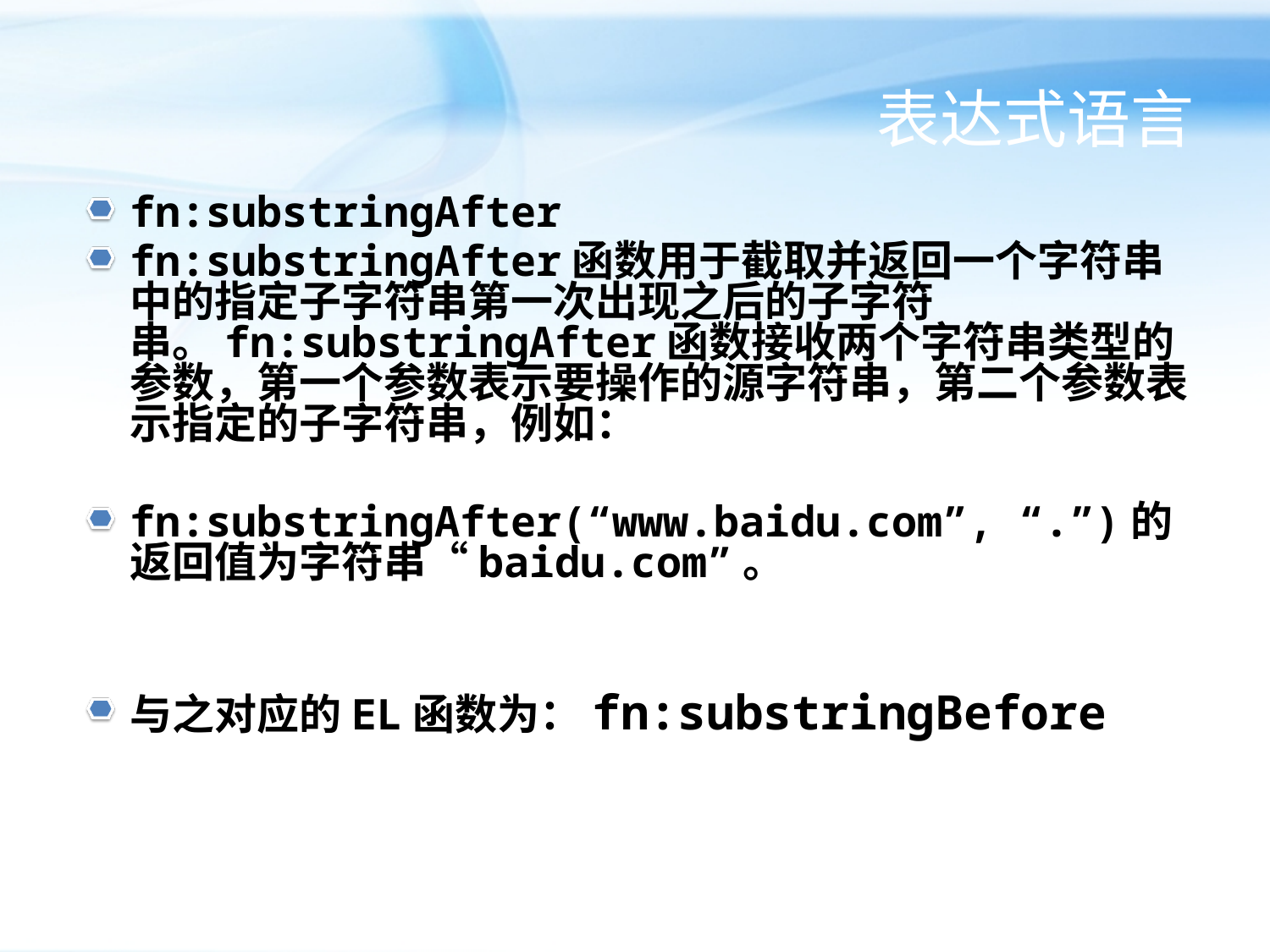

# 表达式语言
fn:substringAfter
fn:substringAfter函数用于截取并返回一个字符串中的指定子字符串第一次出现之后的子字符串。fn:substringAfter函数接收两个字符串类型的参数，第一个参数表示要操作的源字符串，第二个参数表示指定的子字符串，例如：

fn:substringAfter(“www.baidu.com”, “.”)的返回值为字符串“baidu.com”。

与之对应的EL函数为：fn:substringBefore